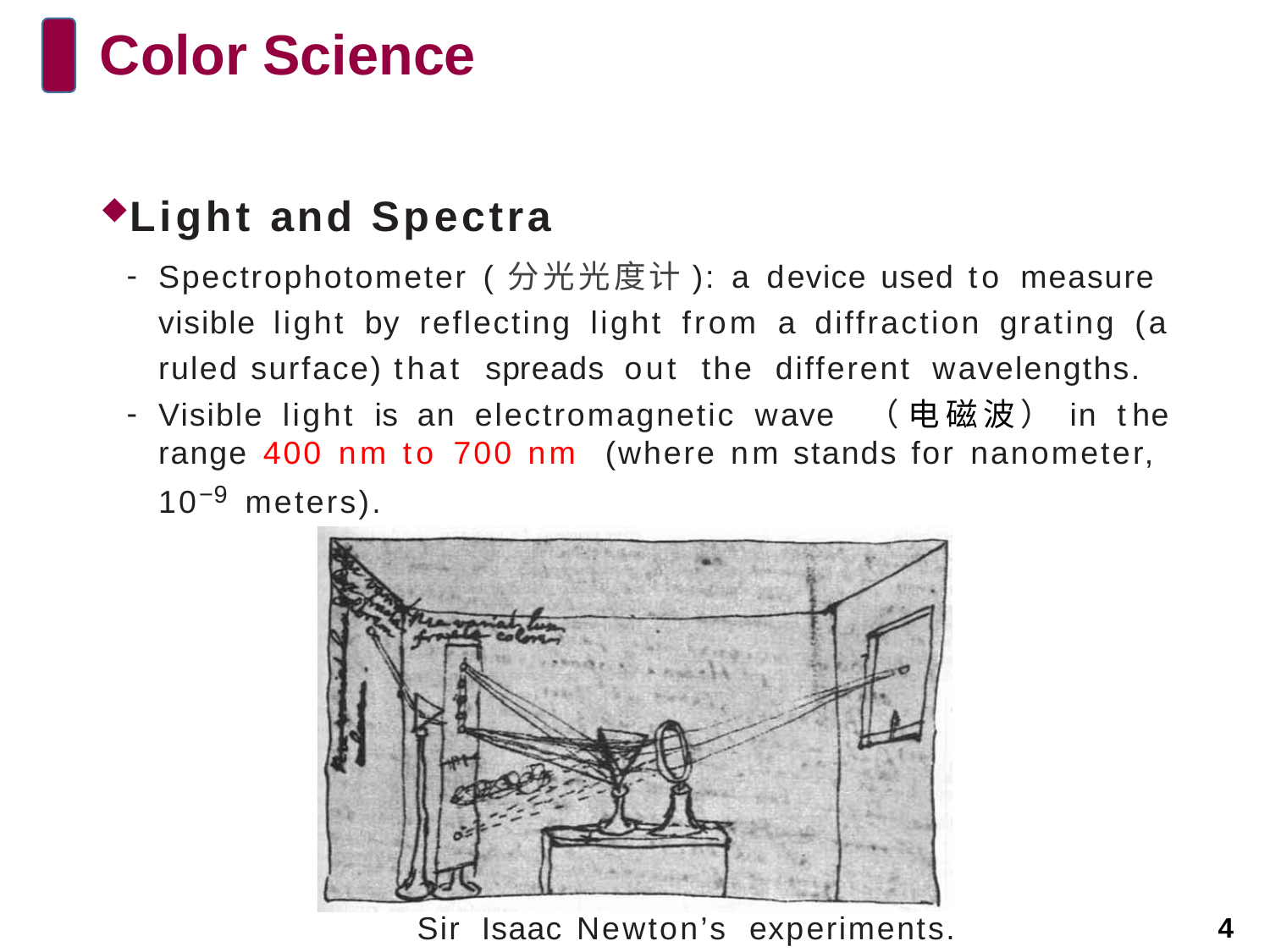

# Color Science
Light and Spectra
Spectrophotometer (分光光度计): a device used to measure  visible light by reflecting light from a diffraction grating (a ruled surface) that  spreads  out  the  different  wavelengths.
Visible light is an electromagnetic wave （电磁波）in the range 400 nm to 700 nm  (where nm stands for nanometer,  10−9 meters).

Sir  Isaac Newton’s  experiments.
4